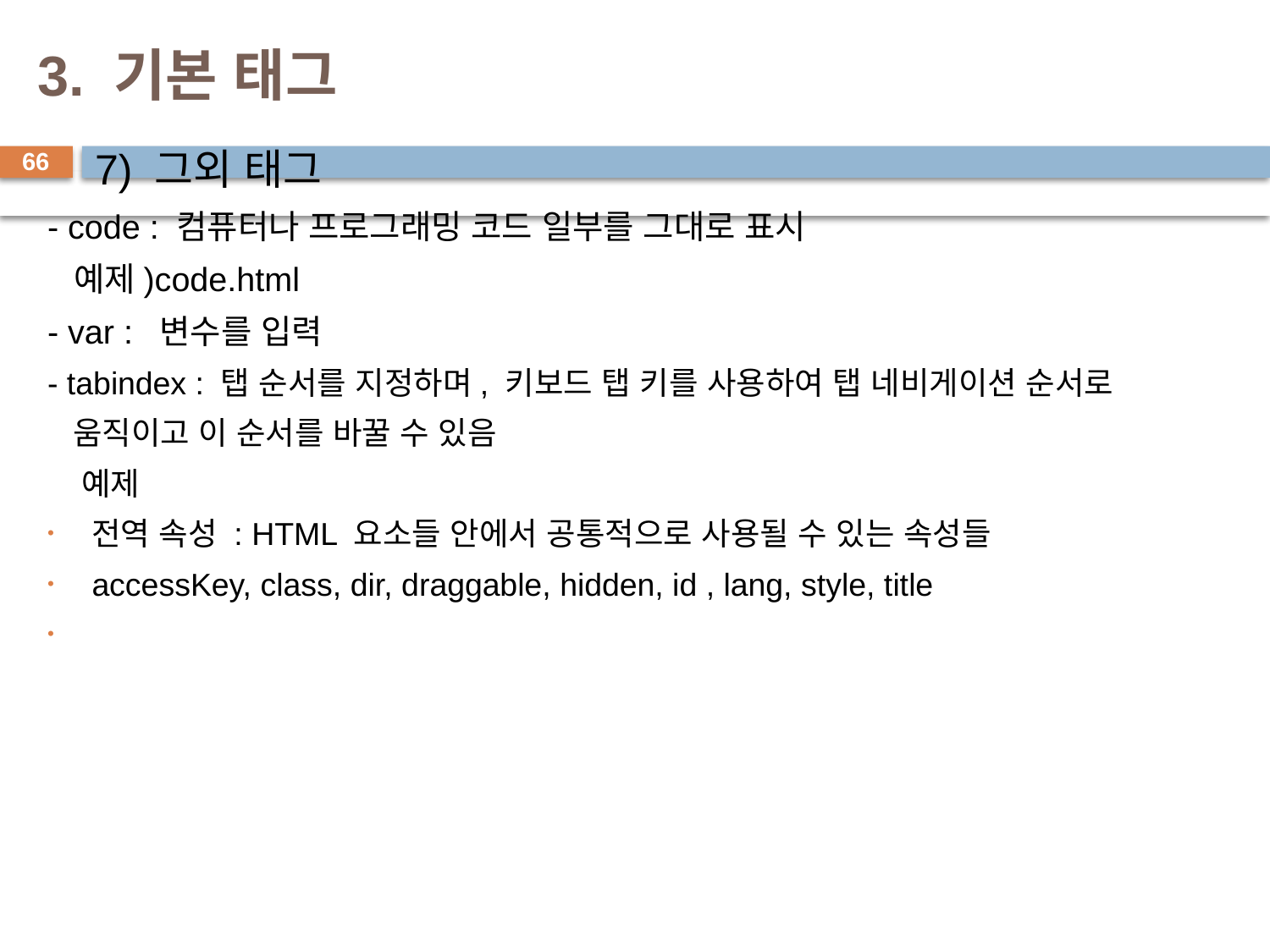

# 3. 기본 태그
    7) 그외 태그
- code : 컴퓨터나 프로그래밍 코드 일부를 그대로 표시
  예제)code.html
- var :  변수를 입력
- tabindex : 탭 순서를 지정하며, 키보드 탭 키를 사용하여 탭 네비게이션 순서로
  움직이고 이 순서를 바꿀 수 있음
   예제
전역 속성 : HTML 요소들 안에서 공통적으로 사용될 수 있는 속성들
accessKey, class, dir, draggable, hidden, id , lang, style, title

66